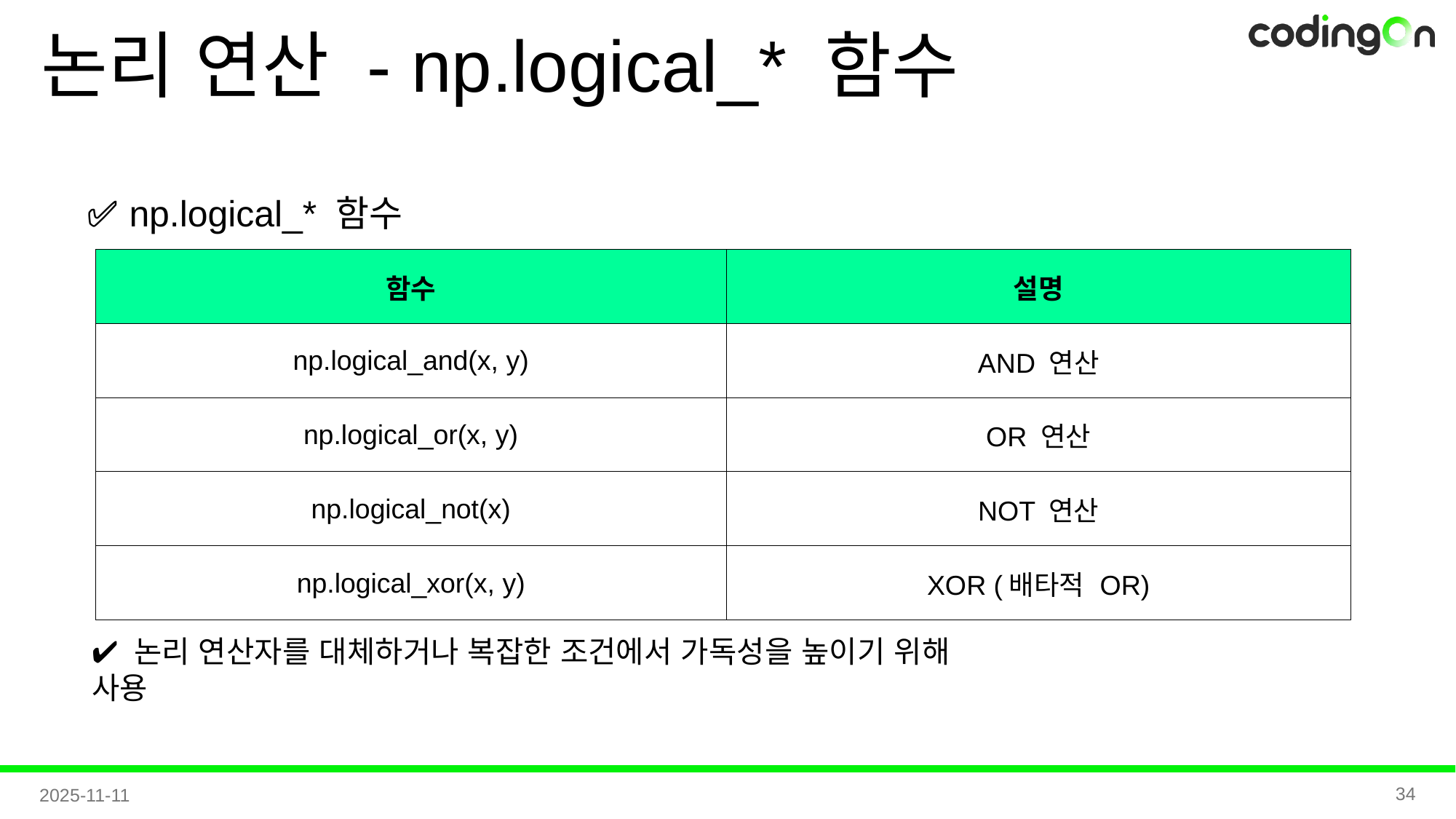

# 논리 연산 - np.logical_* 함수
✅ np.logical_* 함수
| 함수 | 설명 |
| --- | --- |
| np.logical\_and(x, y) | AND 연산 |
| np.logical\_or(x, y) | OR 연산 |
| np.logical\_not(x) | NOT 연산 |
| np.logical\_xor(x, y) | XOR (배타적 OR) |
✔️ 논리 연산자를 대체하거나 복잡한 조건에서 가독성을 높이기 위해 사용
34
2025-11-11